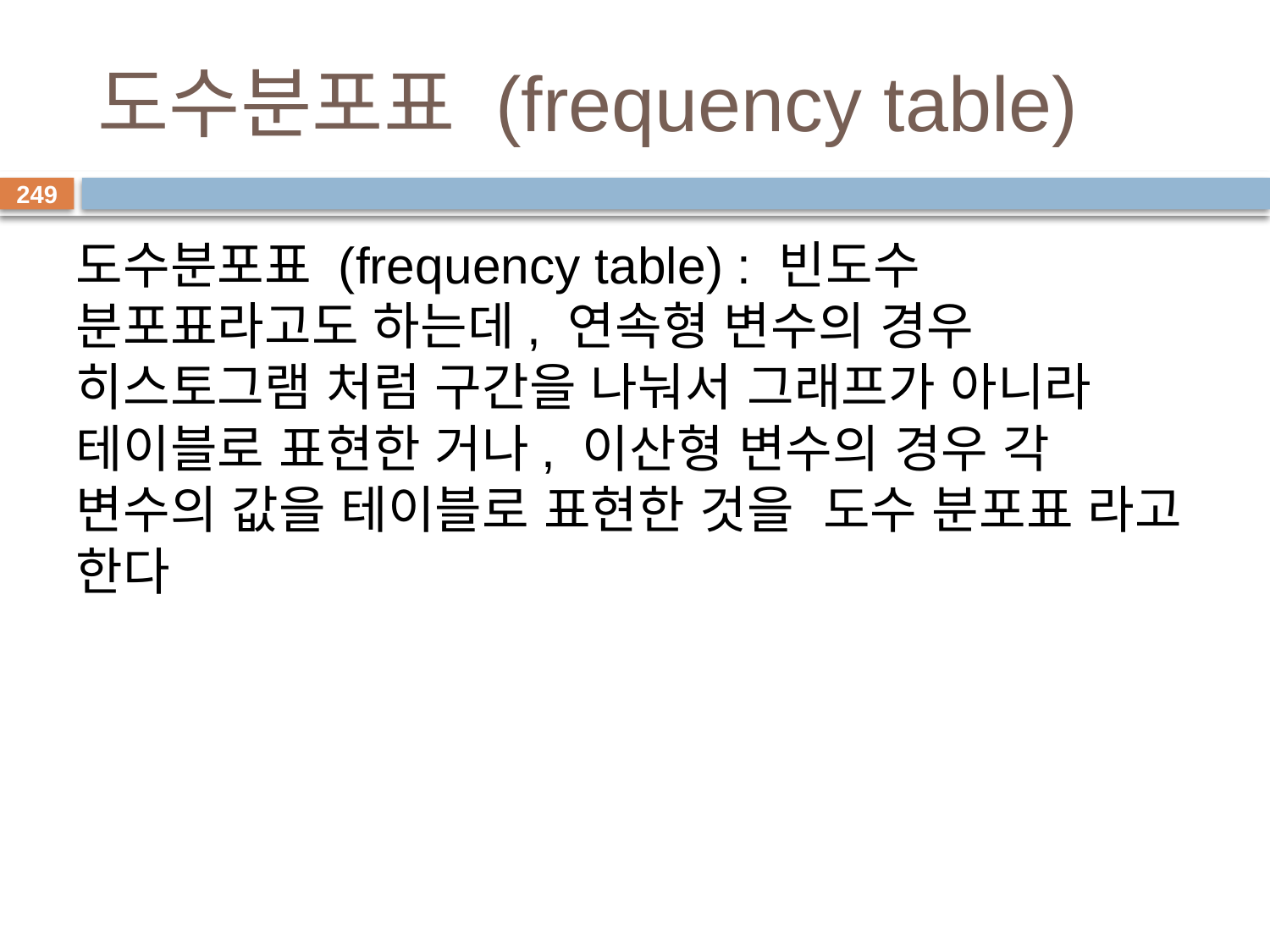

# 도수분포표 (frequency table)
249
도수분포표 (frequency table) : 빈도수 분포표라고도 하는데, 연속형 변수의 경우 히스토그램 처럼 구간을 나눠서 그래프가 아니라 테이블로 표현한 거나, 이산형 변수의 경우 각 변수의 값을 테이블로 표현한 것을  도수 분포표 라고 한다